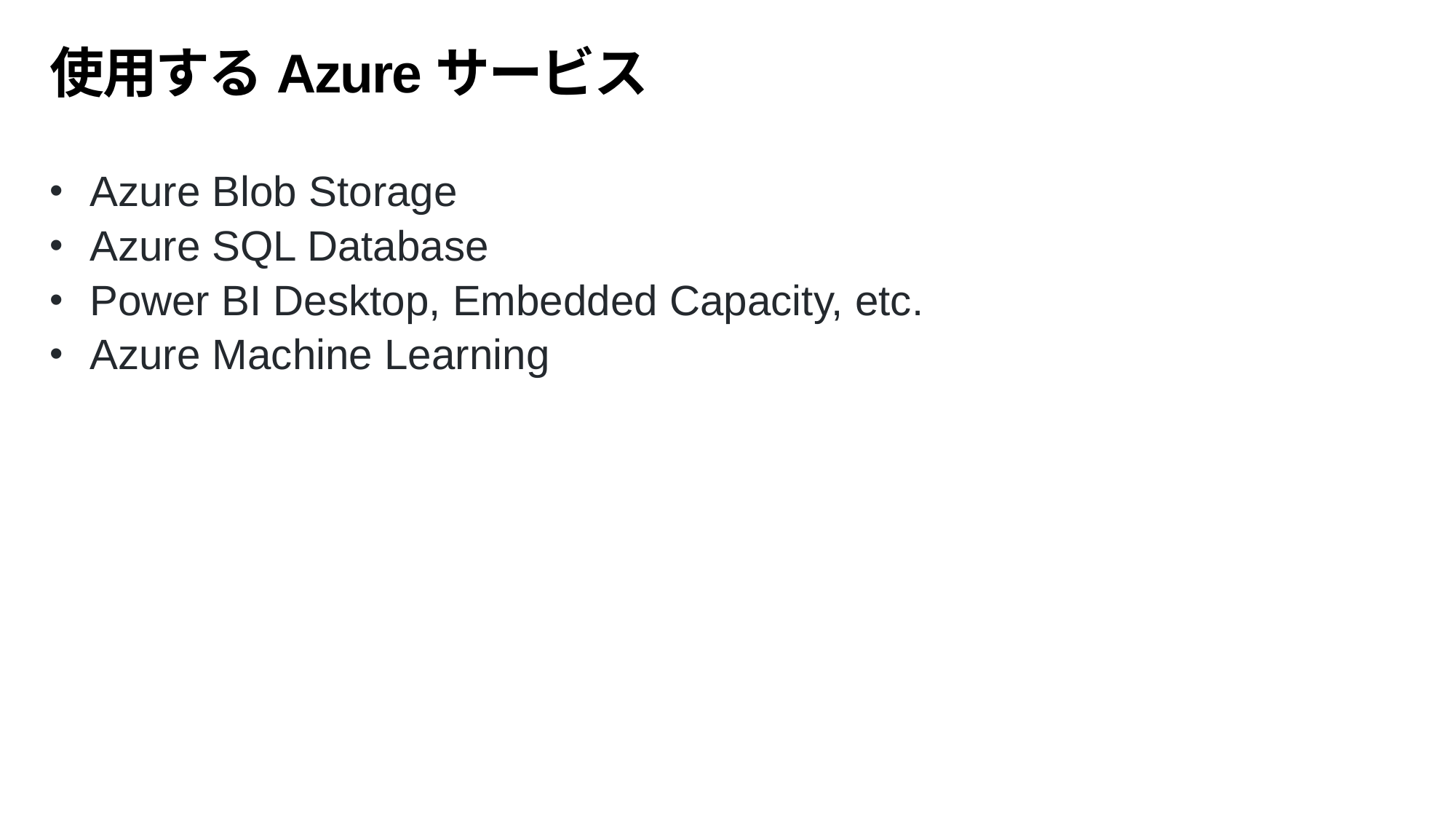

# 使用するAzureサービス
Azure Blob Storage
Azure SQL Database
Power BI Desktop, Embedded Capacity, etc.
Azure Machine Learning